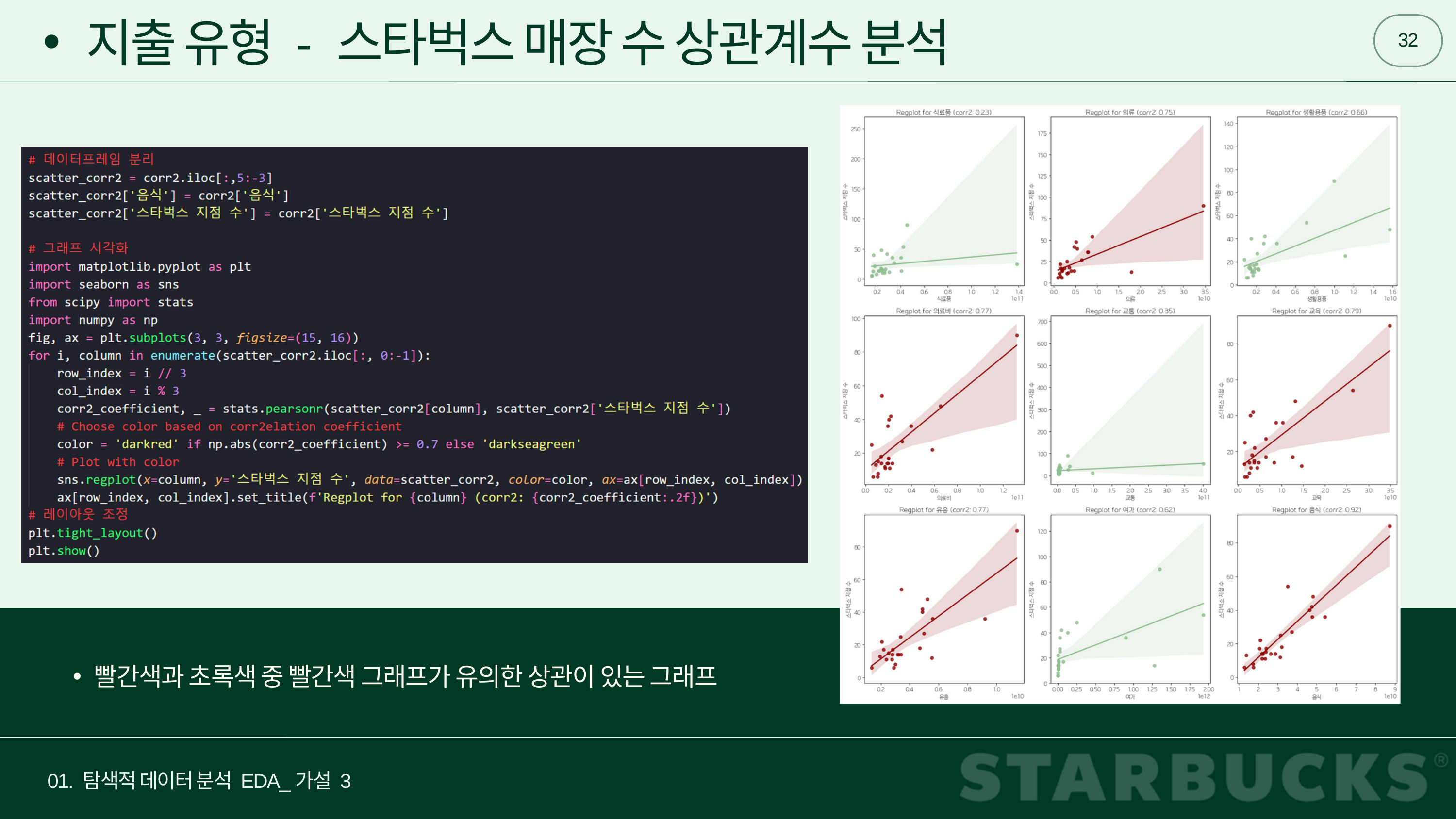

32
지출 유형 - 스타벅스 매장 수 상관계수 분석

빨간색과 초록색 중 빨간색 그래프가 유의한 상관이 있는 그래프

01. 탐색적 데이터 분석 EDA_가설 3